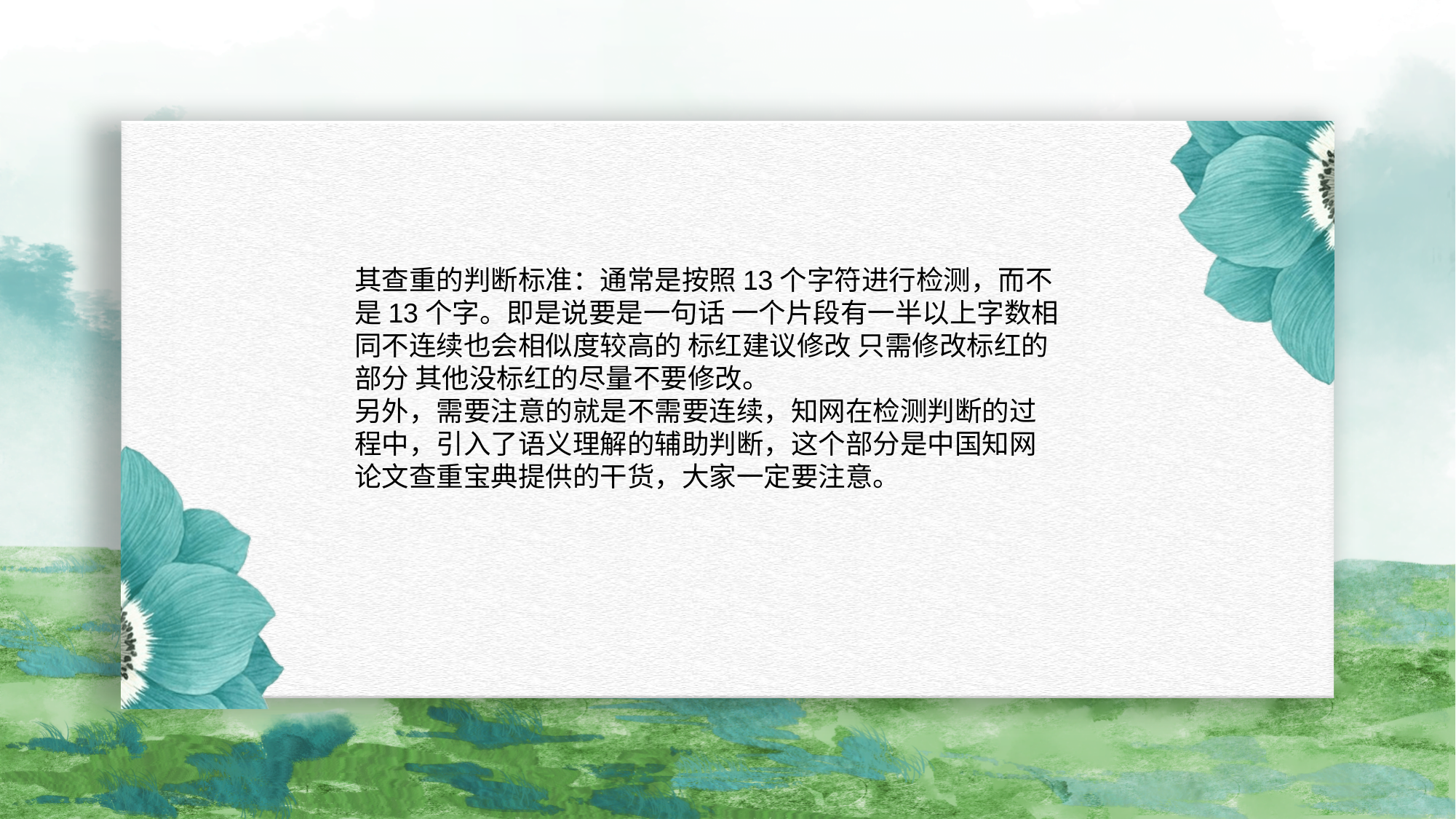

其查重的判断标准：通常是按照13个字符进行检测，而不是13个字。即是说要是一句话 一个片段有一半以上字数相同不连续也会相似度较高的 标红建议修改 只需修改标红的部分 其他没标红的尽量不要修改。
另外，需要注意的就是不需要连续，知网在检测判断的过程中，引入了语义理解的辅助判断，这个部分是中国知网论文查重宝典提供的干货，大家一定要注意。